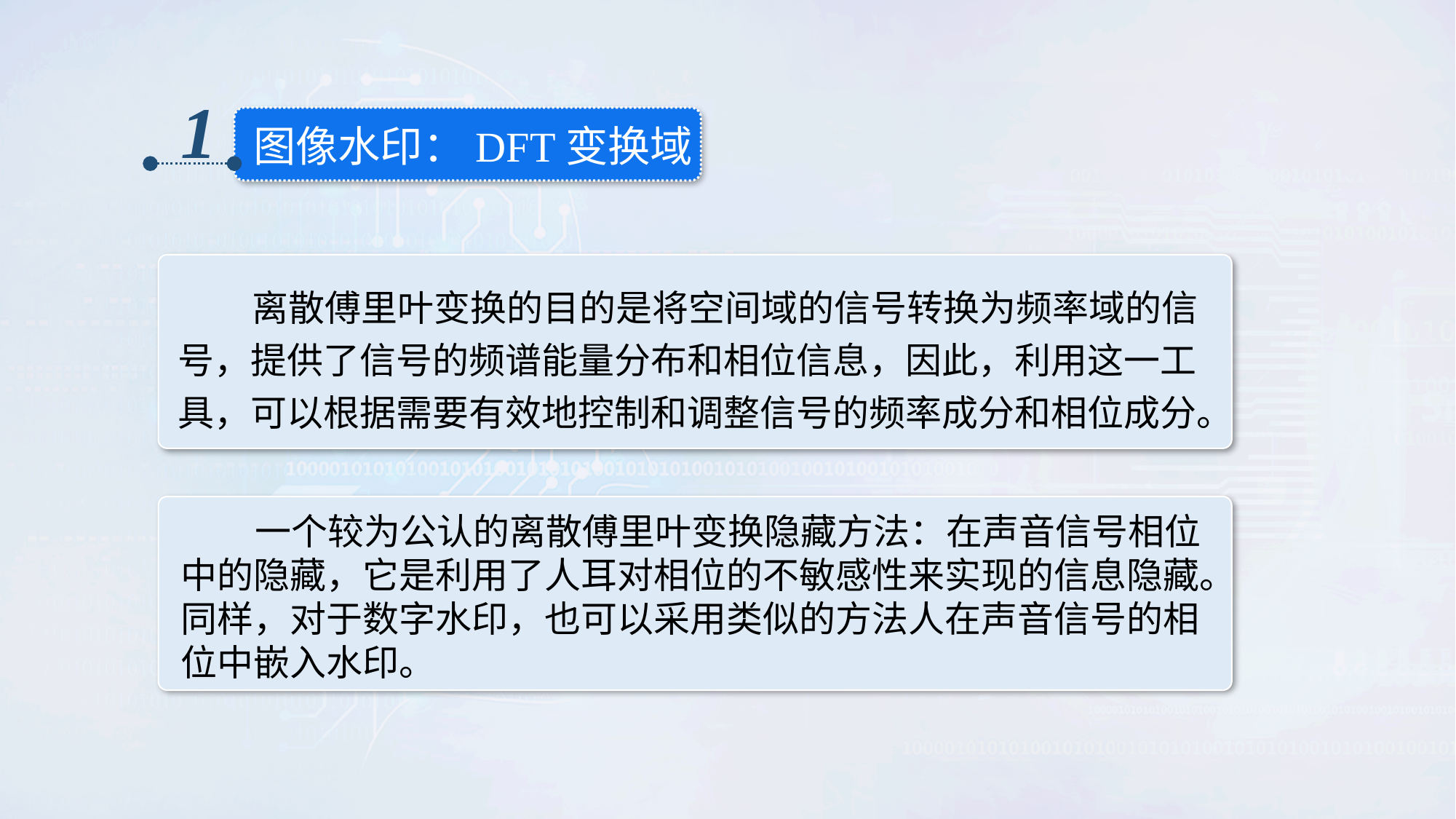

1

图像水印：DFT变换域

        离散傅里叶变换的目的是将空间域的信号转换为频率域的信号，提供了信号的频谱能量分布和相位信息，因此，利用这一工具，可以根据需要有效地控制和调整信号的频率成分和相位成分。

        一个较为公认的离散傅里叶变换隐藏方法：在声音信号相位中的隐藏，它是利用了人耳对相位的不敏感性来实现的信息隐藏。同样，对于数字水印，也可以采用类似的方法人在声音信号的相位中嵌入水印。